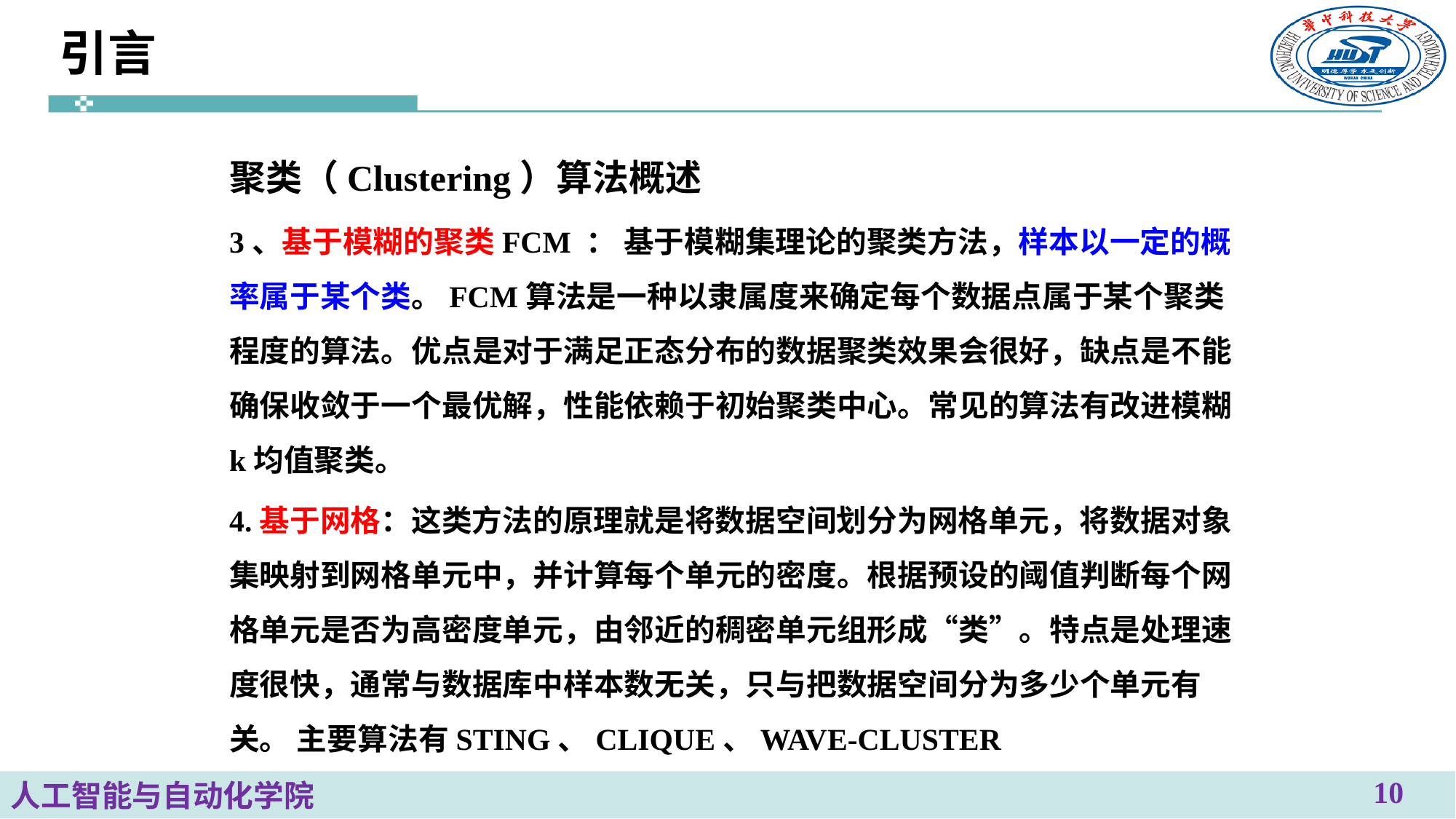

# 引言
聚类（Clustering）算法概述
3、基于模糊的聚类FCM ： 基于模糊集理论的聚类方法，样本以一定的概率属于某个类。FCM算法是一种以隶属度来确定每个数据点属于某个聚类程度的算法。优点是对于满足正态分布的数据聚类效果会很好，缺点是不能确保收敛于一个最优解，性能依赖于初始聚类中心。常见的算法有改进模糊k均值聚类。
4.基于网格：这类方法的原理就是将数据空间划分为网格单元，将数据对象集映射到网格单元中，并计算每个单元的密度。根据预设的阈值判断每个网格单元是否为高密度单元，由邻近的稠密单元组形成“类”。特点是处理速度很快，通常与数据库中样本数无关，只与把数据空间分为多少个单元有关。 主要算法有STING、CLIQUE、WAVE-CLUSTER

10